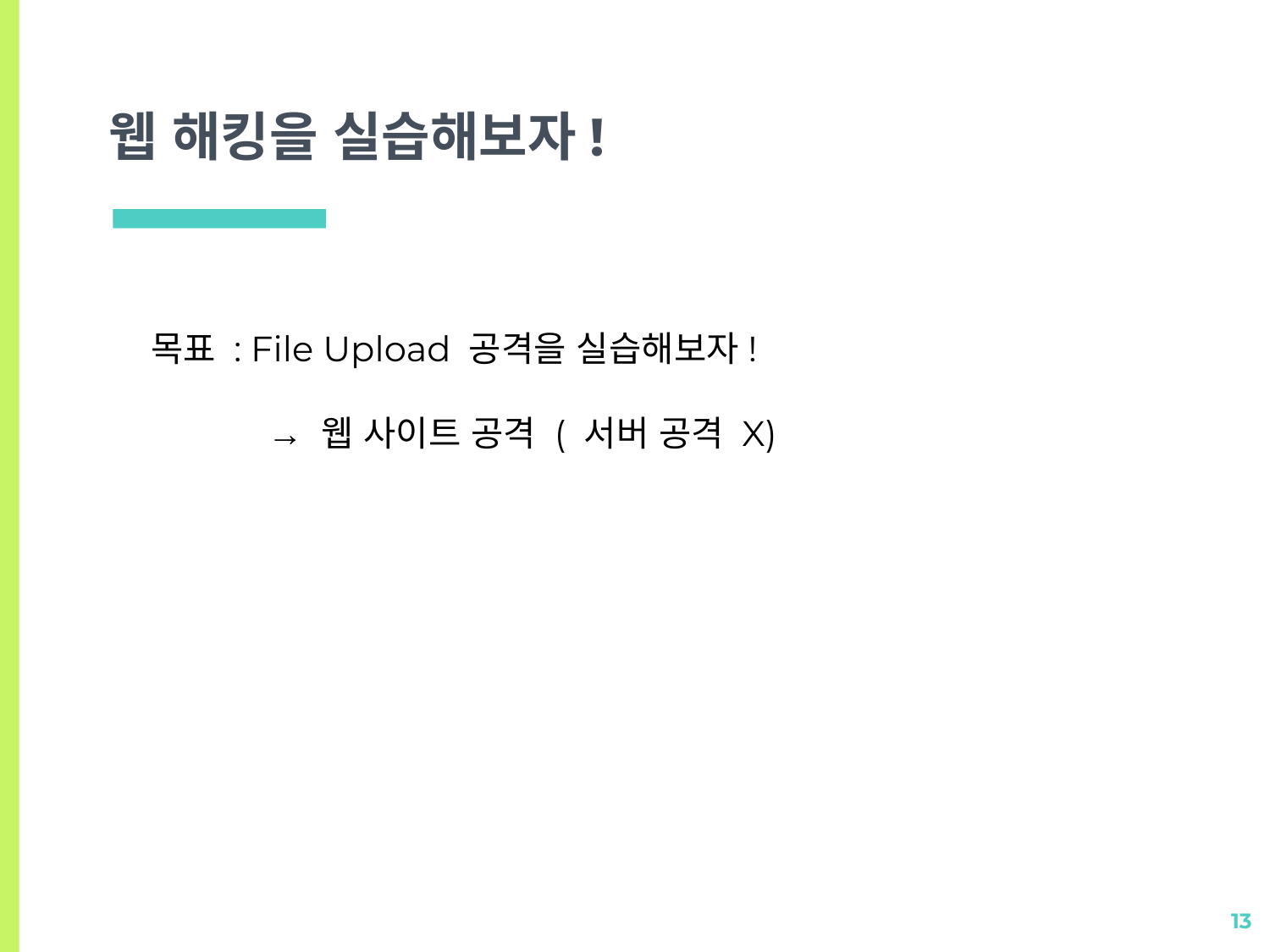

# 웹 해킹을 실습해보자!
목표 : File Upload 공격을 실습해보자!

            → 웹 사이트 공격 ( 서버 공격 X)

13